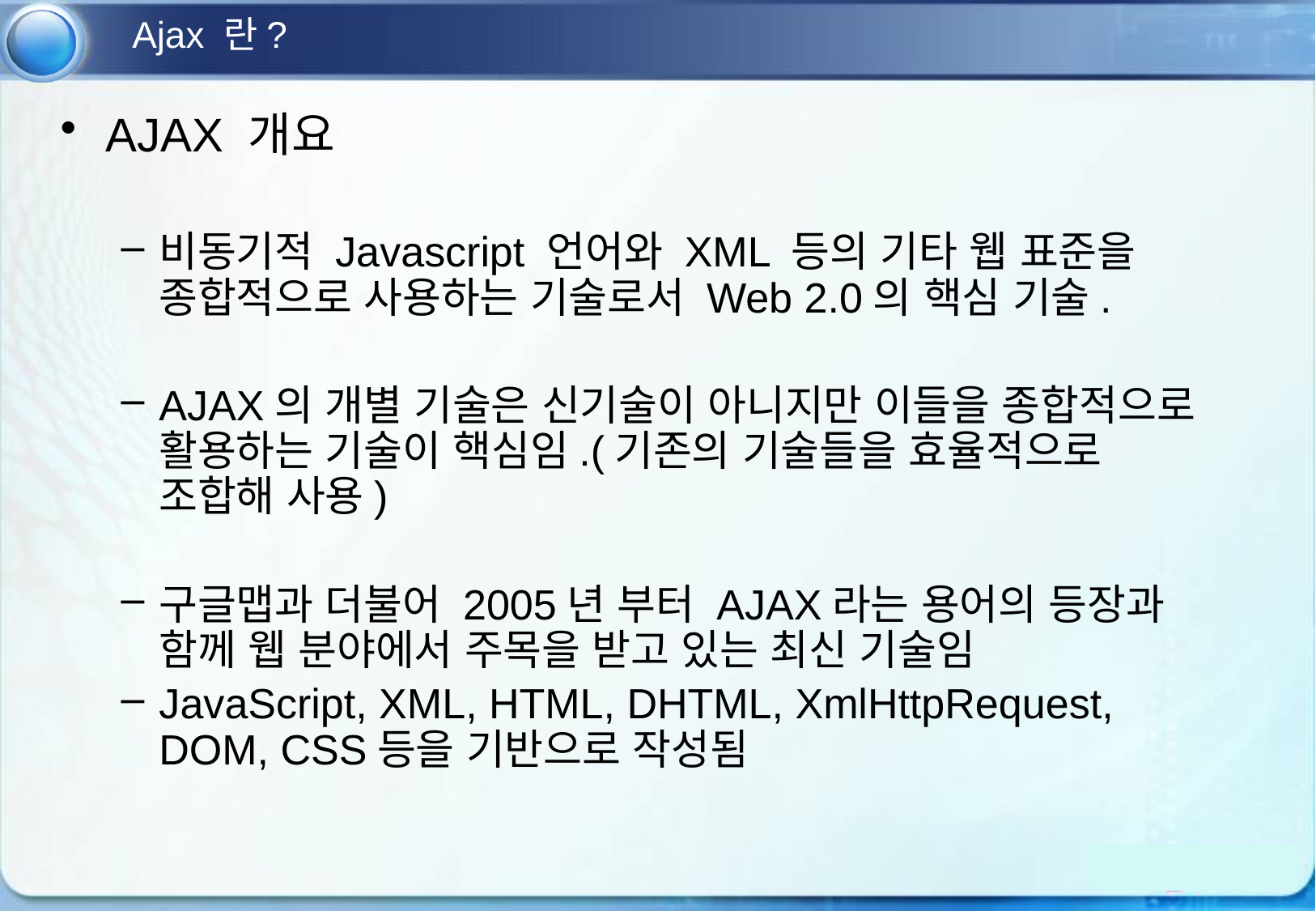

Ajax 란?
AJAX 개요

비동기적 Javascript 언어와 XML 등의 기타 웹 표준을 종합적으로 사용하는 기술로서 Web 2.0의 핵심 기술.

AJAX의 개별 기술은 신기술이 아니지만 이들을 종합적으로 활용하는 기술이 핵심임.(기존의 기술들을 효율적으로 조합해 사용)

구글맵과 더불어 2005년 부터 AJAX라는 용어의 등장과 함께 웹 분야에서 주목을 받고 있는 최신 기술임
JavaScript, XML, HTML, DHTML, XmlHttpRequest, DOM, CSS등을 기반으로 작성됨